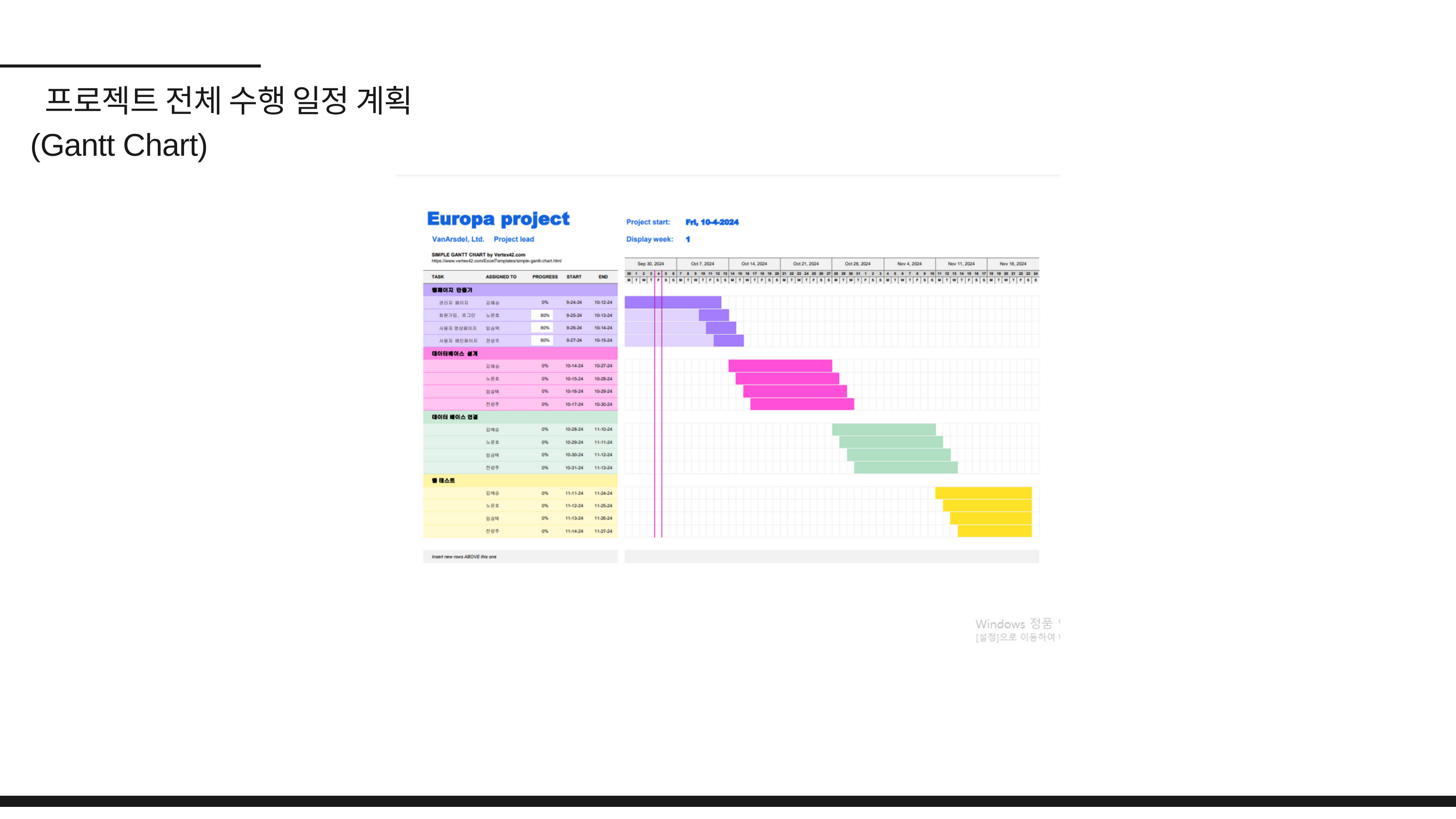

프로젝트 전체 수행 일정 계획
(Gantt Chart)